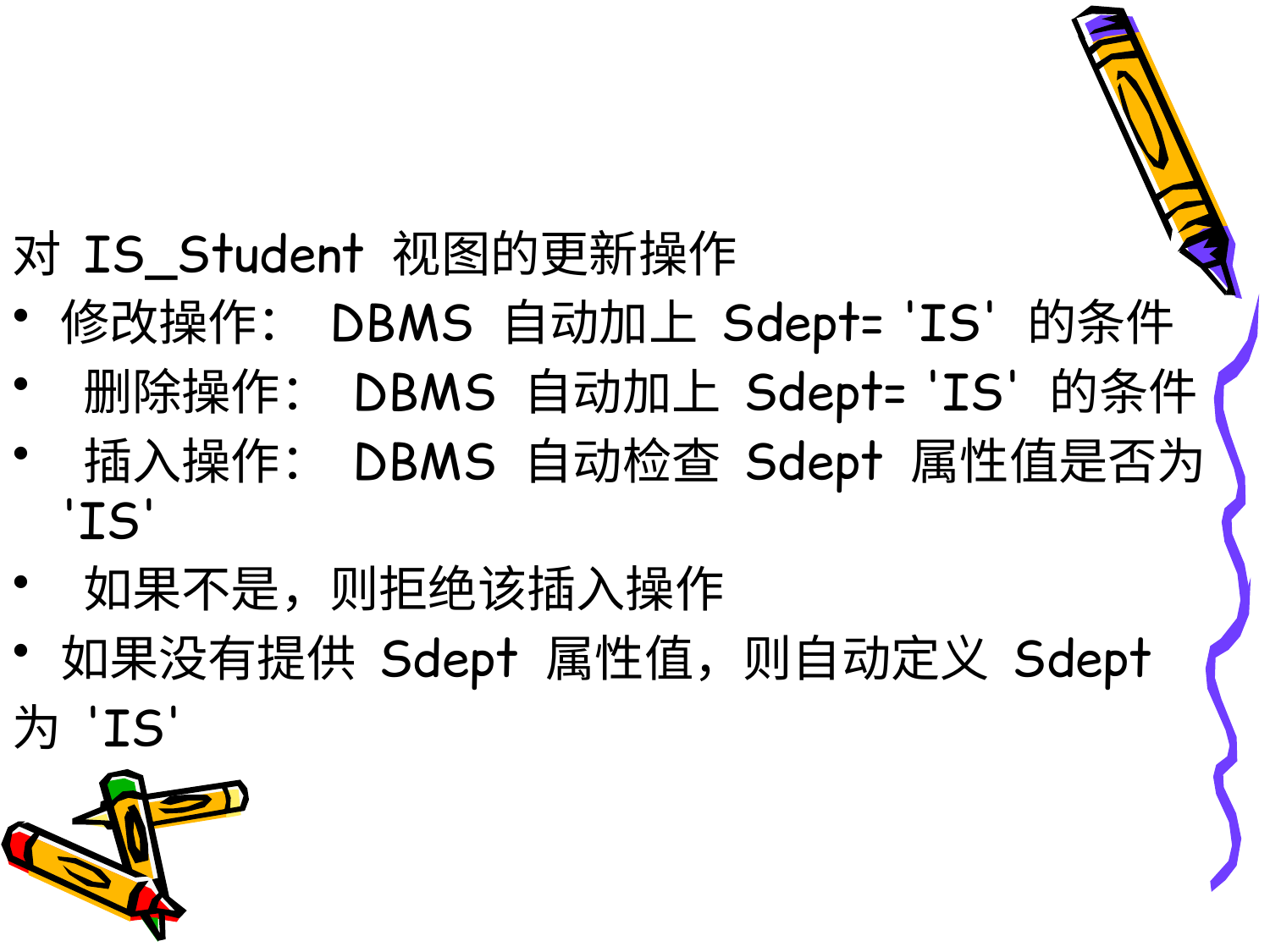

#
对 IS_Student 视图的更新操作
修改操作： DBMS 自动加上 Sdept= 'IS' 的条件
 删除操作： DBMS 自动加上 Sdept= 'IS' 的条件
 插入操作： DBMS 自动检查 Sdept 属性值是否为 'IS'
 如果不是，则拒绝该插入操作
如果没有提供 Sdept 属性值，则自动定义 Sdept
为 'IS'